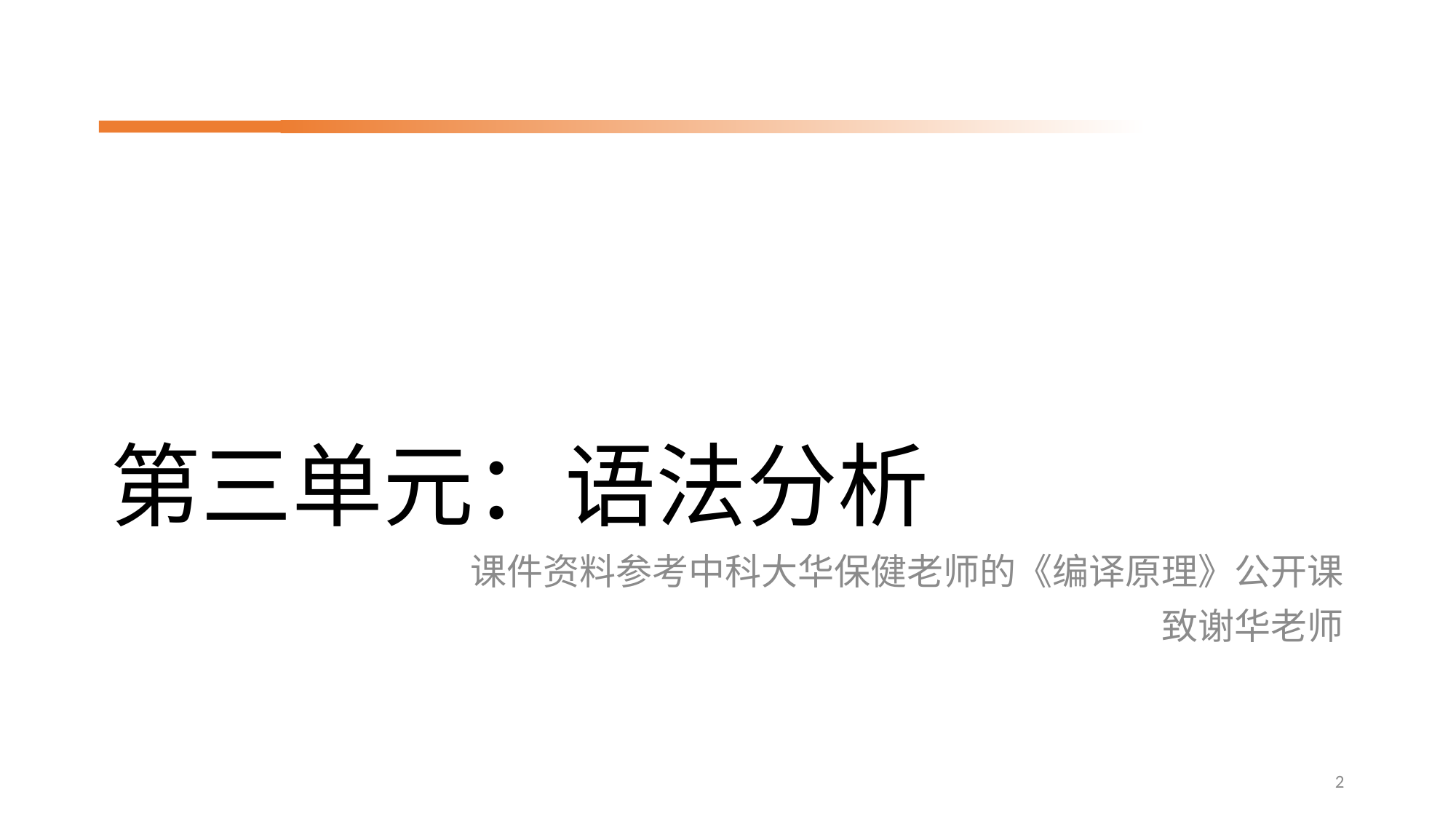

# 第三单元：语法分析
课件资料参考中科大华保健老师的《编译原理》公开课
致谢华老师
2